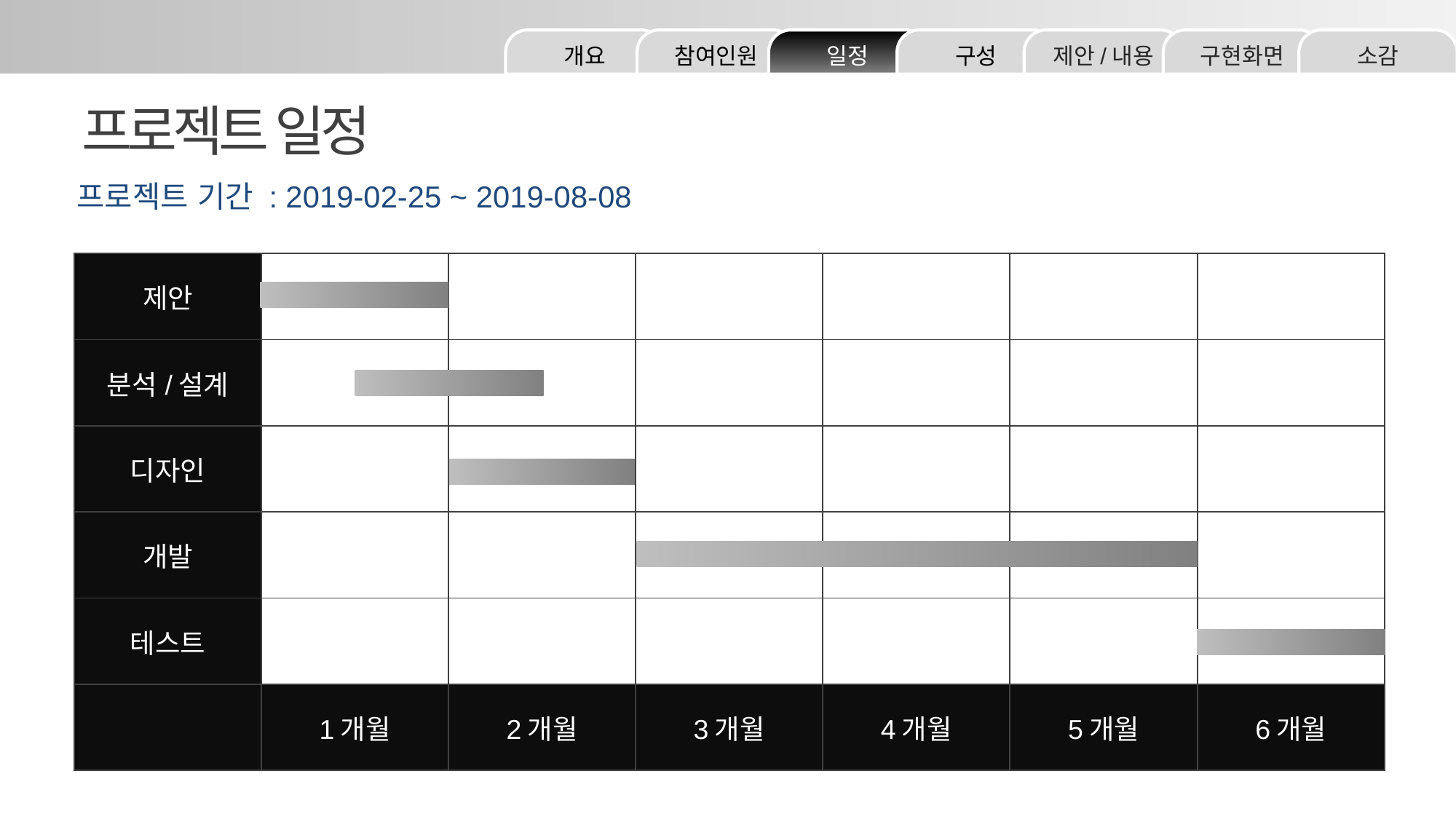

소감
구현화면
제안/내용
구성
일정
참여인원
개요

프로젝트 일정
프로젝트 기간 : 2019-02-25 ~ 2019-08-08
| 제안 |  |  |  |  |  |  |
| --- | --- | --- | --- | --- | --- | --- |
| 분석/설계 |  |  |  |  |  |  |
| 디자인 |  |  |  |  |  |  |
| 개발 |  |  |  |  |  |  |
| 테스트 |  |  |  |  |  |  |
|  | 1개월 | 2개월 | 3개월 | 4개월 | 5개월 | 6개월 |